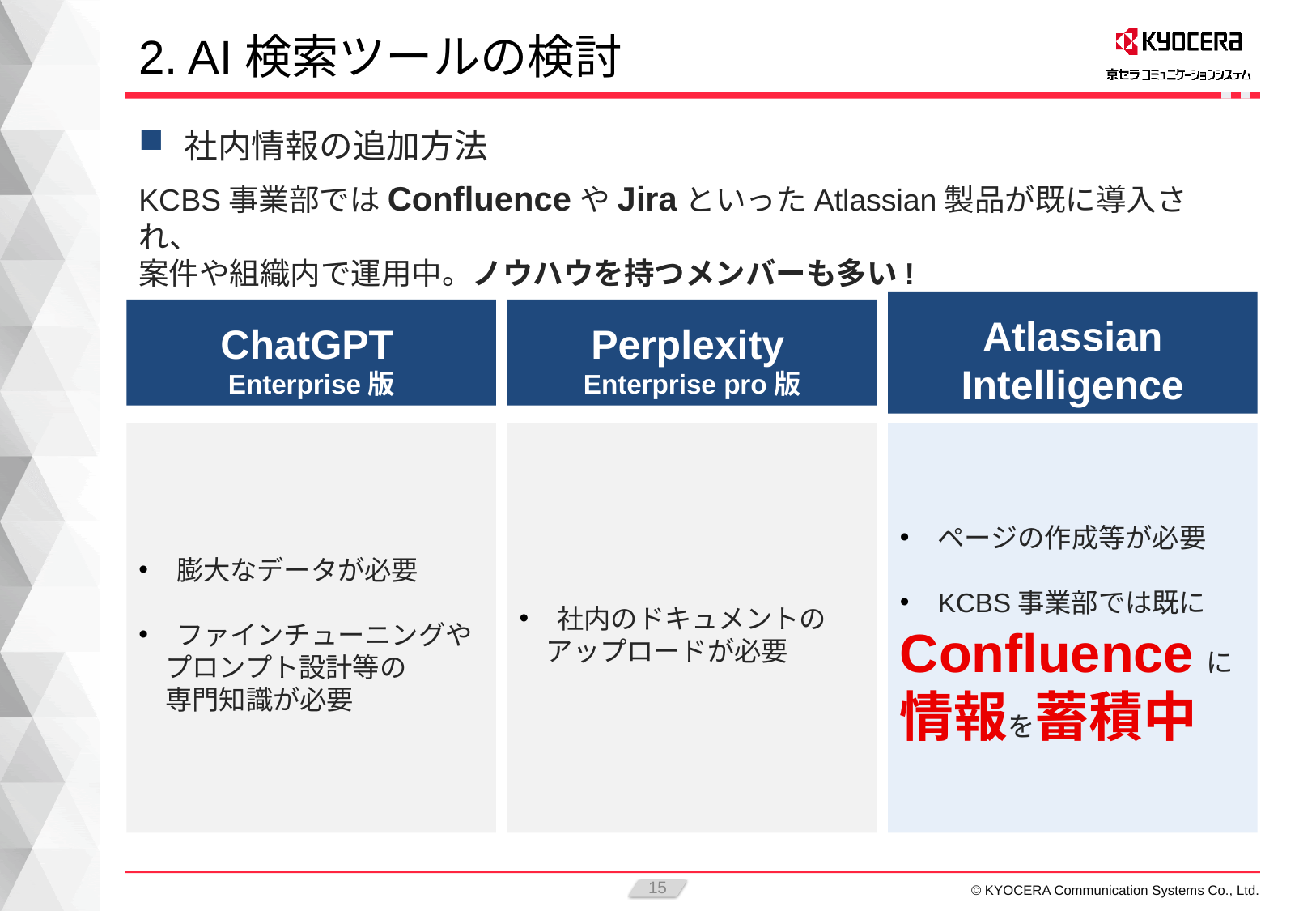

# 2. AI検索ツールの検討
社内情報の追加方法
KCBS事業部ではConfluenceやJiraといったAtlassian製品が既に導入され、
案件や組織内で運用中。ノウハウを持つメンバーも多い!
ChatGPT
Enterprise版
Atlassian
Intelligence
Perplexity
Enterprise pro版
膨大なデータが必要

ファインチューニングや
　プロンプト設計等の
　専門知識が必要
社内のドキュメントの
　アップロードが必要
ページの作成等が必要

KCBS事業部では既に
Confluenceに
情報を蓄積中
15